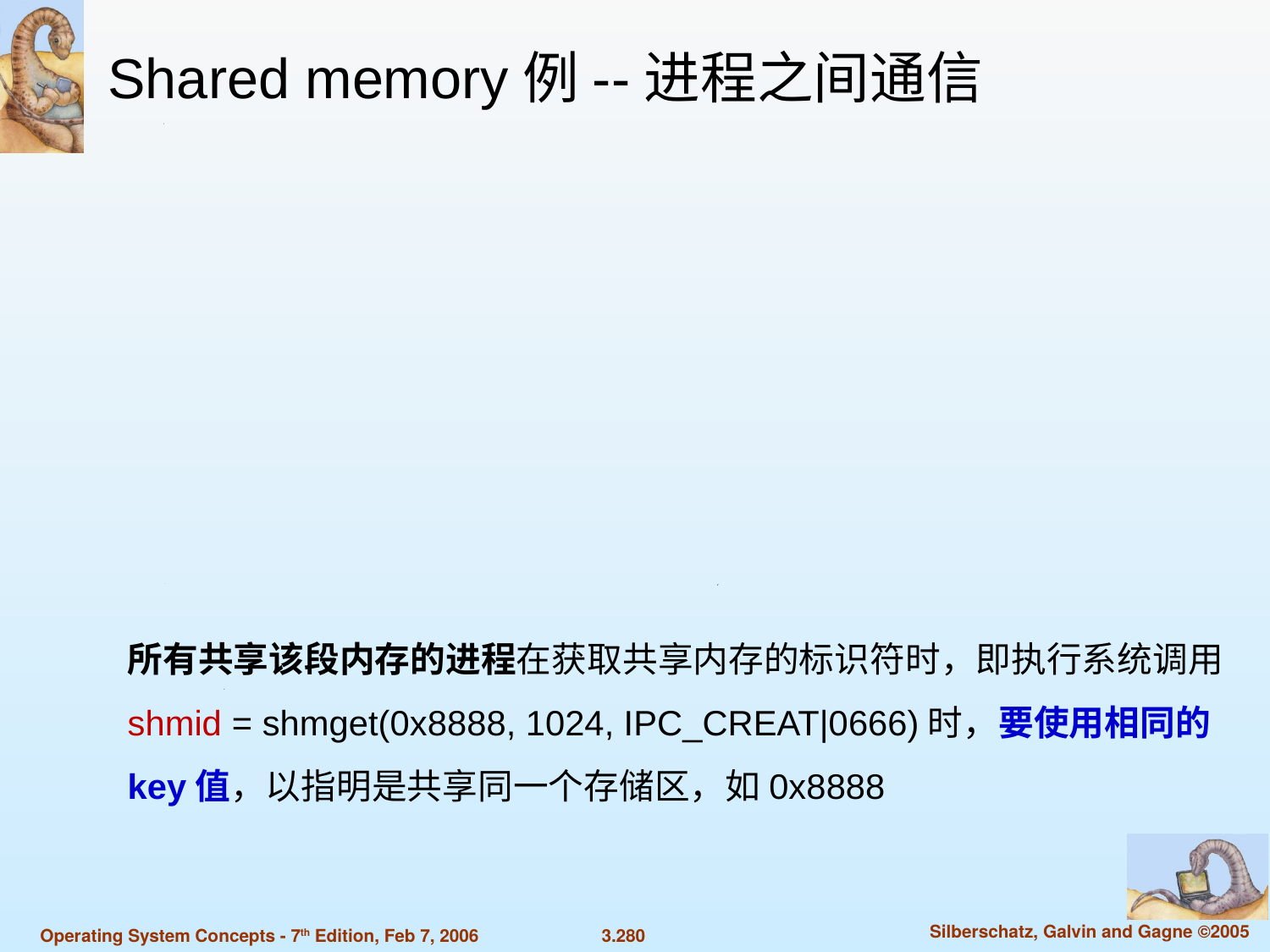

Shared memory例--进程之间通信
所有共享该段内存的进程在获取共享内存的标识符时，即执行系统调用shmid = shmget(0x8888, 1024, IPC_CREAT|0666)时，要使用相同的key值，以指明是共享同一个存储区，如0x8888